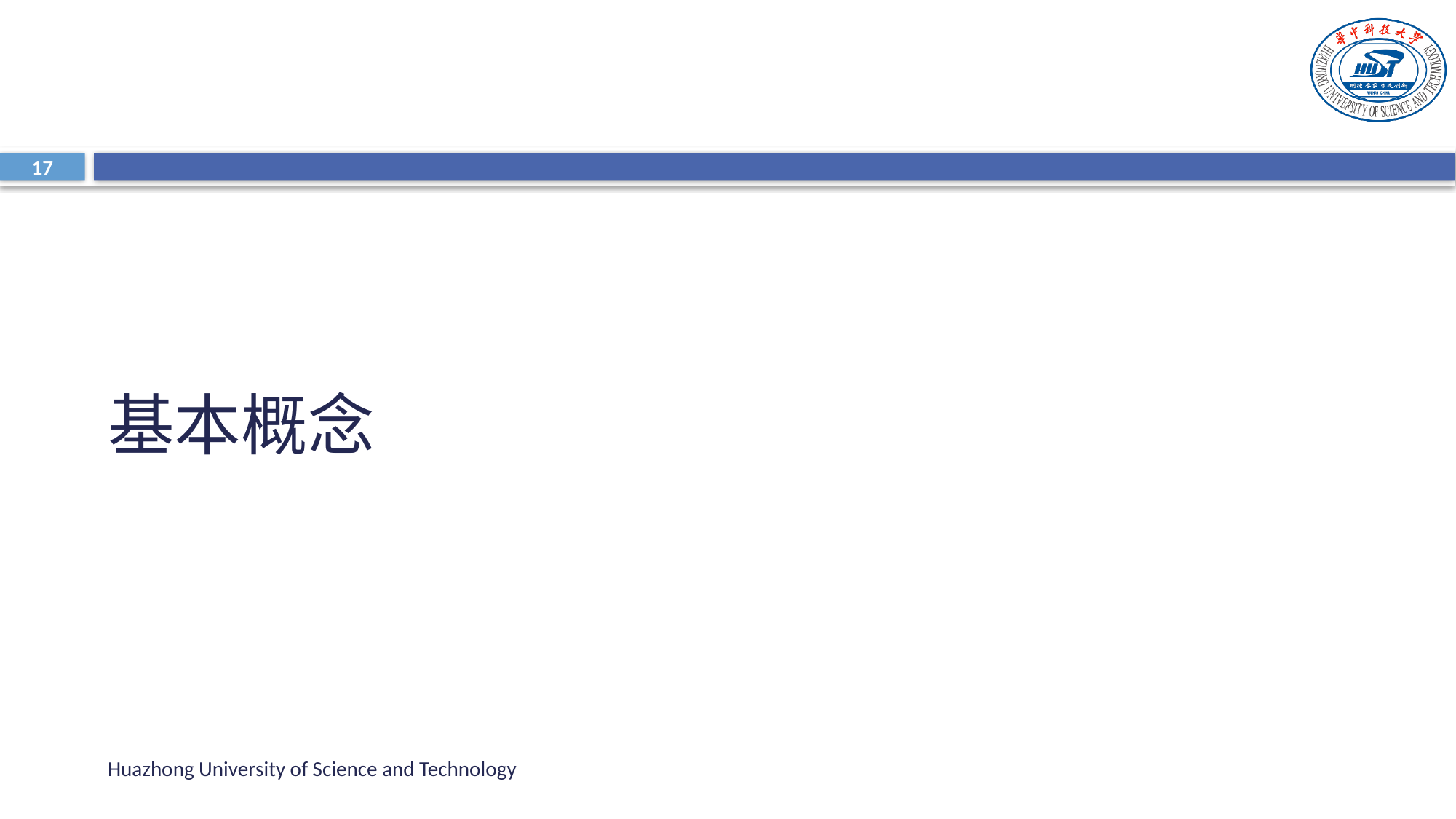

#
17
基本概念
Huazhong University of Science and Technology